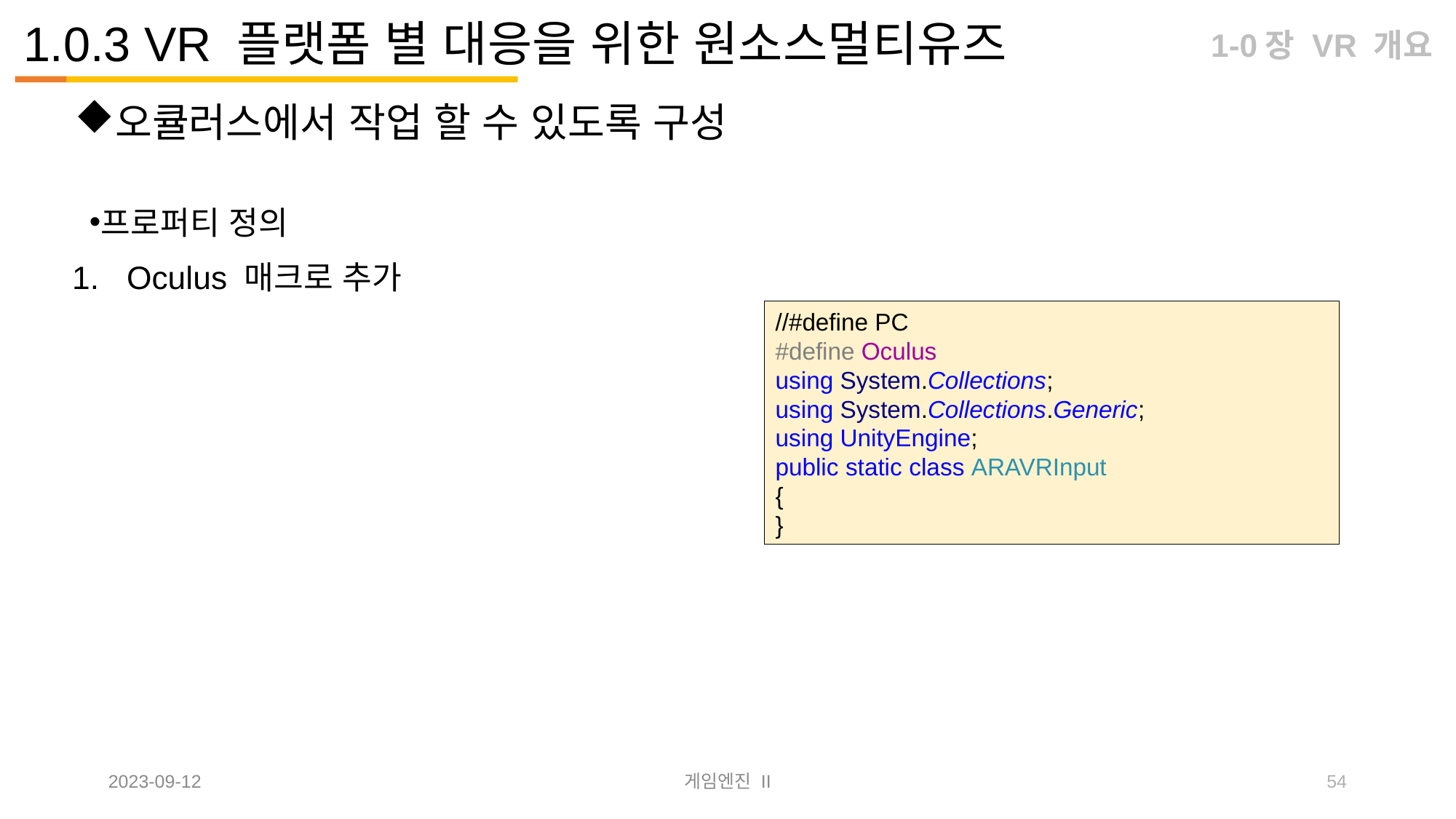

# 1.0.3 VR 플랫폼 별 대응을 위한 원소스멀티유즈
1-0장 VR 개요

오큘러스에서 작업 할 수 있도록 구성
프로퍼티 정의
Oculus 매크로 추가

//#define PC
#define Oculus
using System.Collections;
using System.Collections.Generic;
using UnityEngine;
public static class ARAVRInput
{
}
2023-09-12
게임엔진 II
54